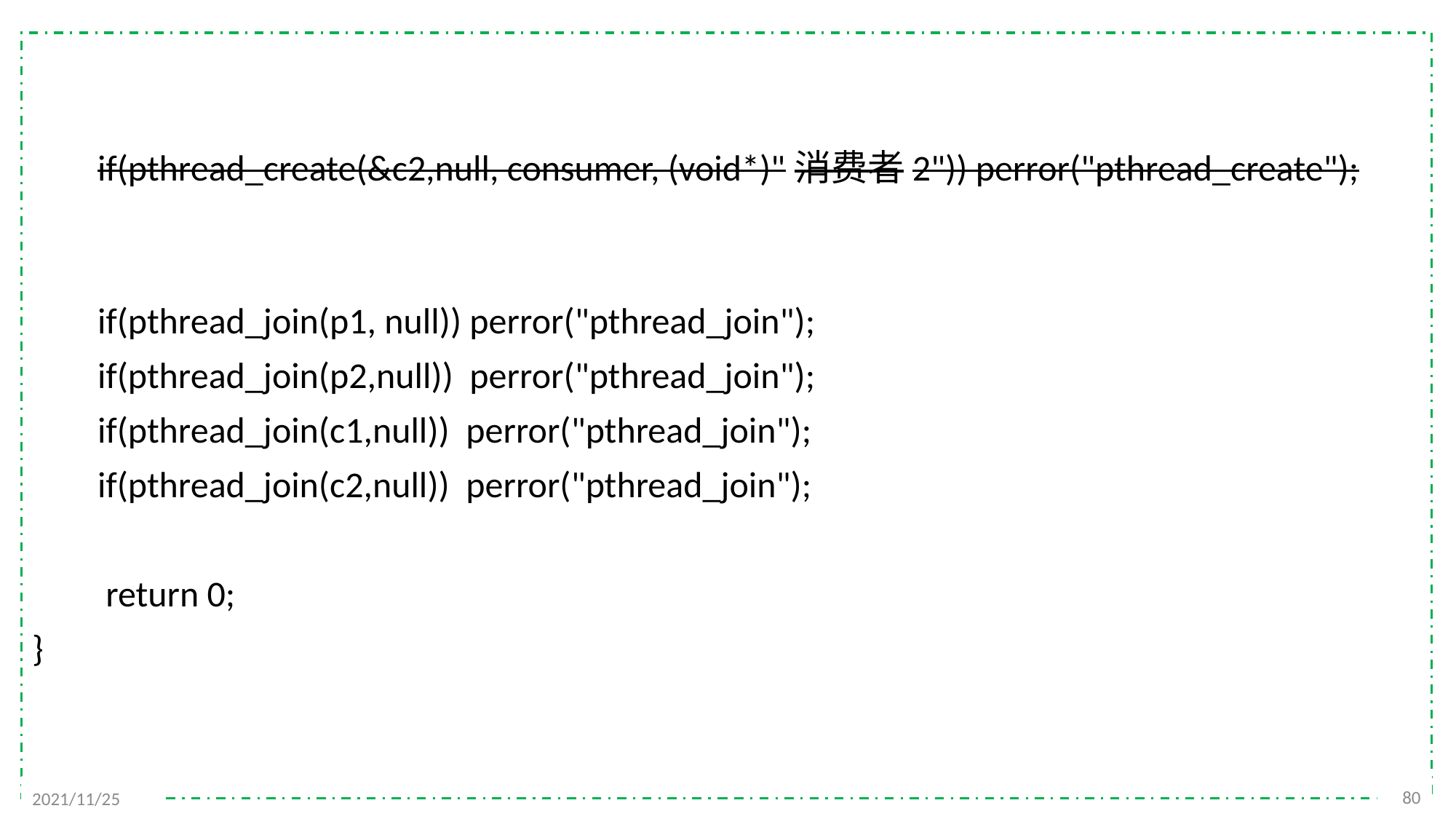

if(pthread_create(&c2,null, consumer, (void*)"消费者2")) perror("pthread_create");

        if(pthread_join(p1, null)) perror("pthread_join");
        if(pthread_join(p2,null))  perror("pthread_join");
        if(pthread_join(c1,null))  perror("pthread_join");
        if(pthread_join(c2,null))  perror("pthread_join");

         return 0;
}
80
2021/11/25